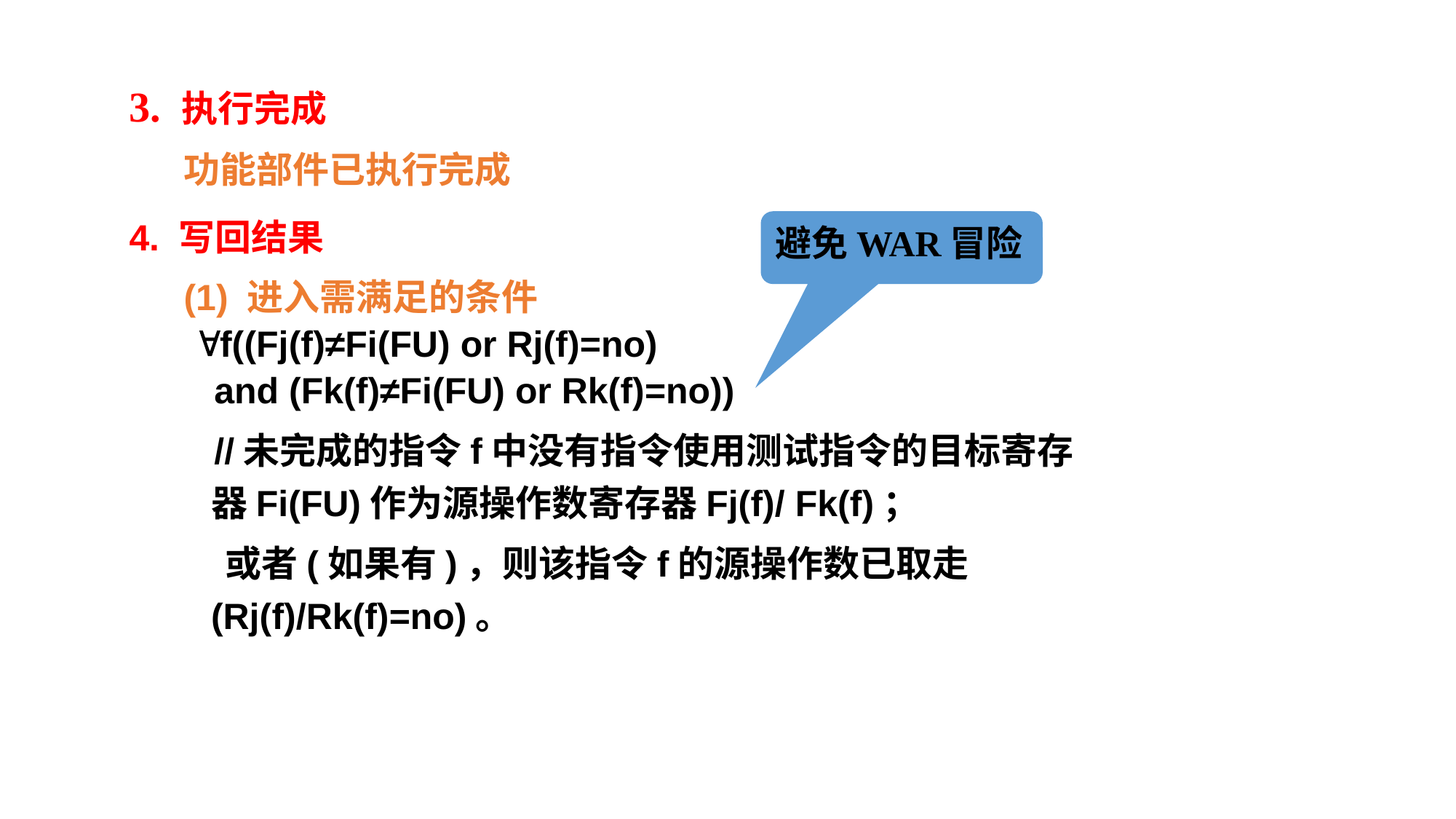

3. 执行完成
功能部件已执行完成
4. 写回结果
(1) 进入需满足的条件
 ∀f((Fj(f)≠Fi(FU) or Rj(f)=no)
   and (Fk(f)≠Fi(FU) or Rk(f)=no))
   //未完成的指令f中没有指令使用测试指令的目标寄存器Fi(FU)作为源操作数寄存器Fj(f)/ Fk(f)；
    或者(如果有)，则该指令f的源操作数已取走(Rj(f)/Rk(f)=no)。
避免WAR冒险